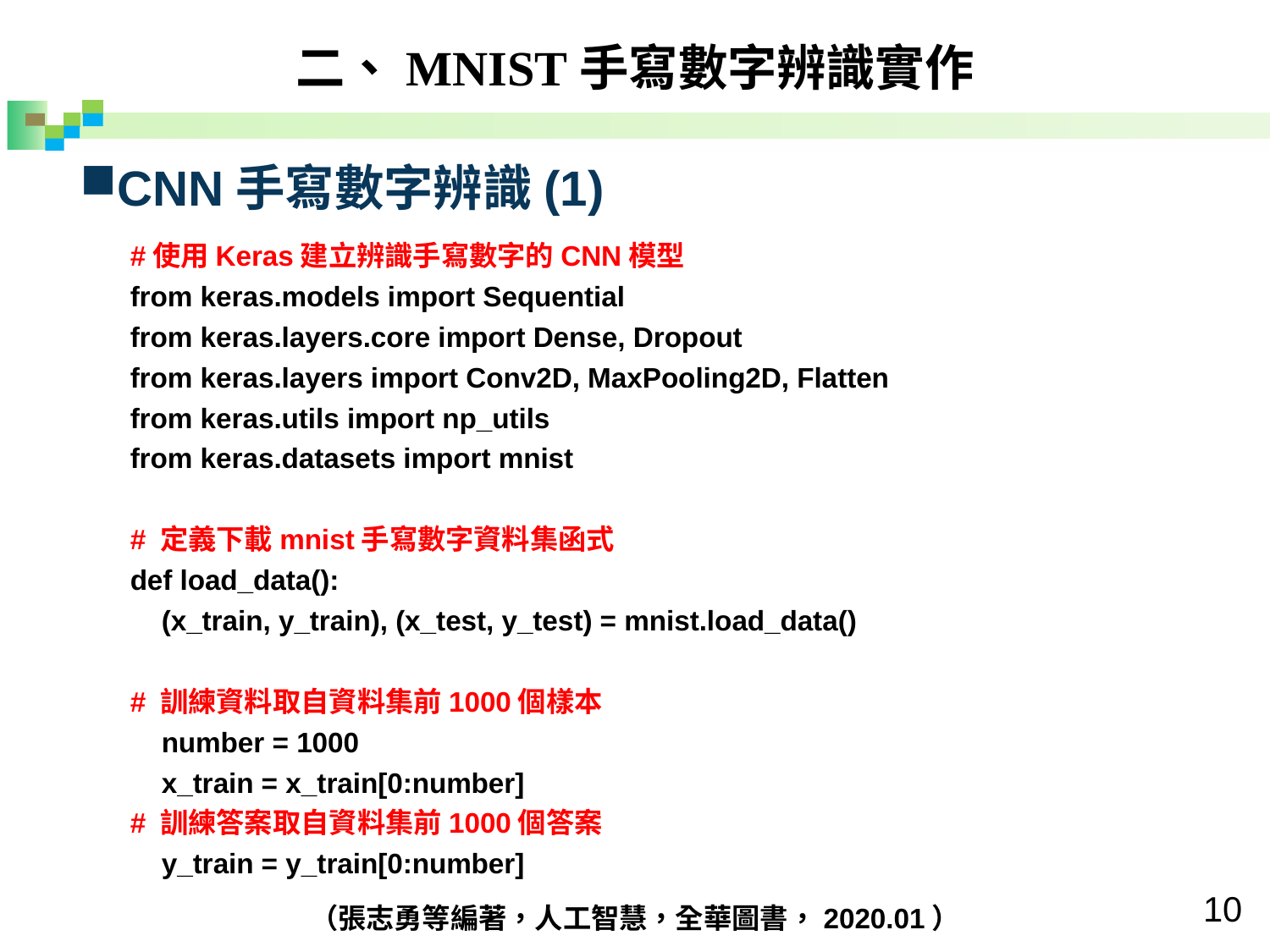

二、MNIST手寫數字辨識實作
CNN手寫數字辨識(1)
#使用Keras建立辨識手寫數字的CNN模型
from keras.models import Sequential
from keras.layers.core import Dense, Dropout
from keras.layers import Conv2D, MaxPooling2D, Flatten
from keras.utils import np_utils
from keras.datasets import mnist

# 定義下載mnist手寫數字資料集函式
def load_data():
    (x_train, y_train), (x_test, y_test) = mnist.load_data()

# 訓練資料取自資料集前1000個樣本
    number = 1000
    x_train = x_train[0:number]
# 訓練答案取自資料集前1000個答案
    y_train = y_train[0:number]
（張志勇等編著，人工智慧，全華圖書，2020.01）